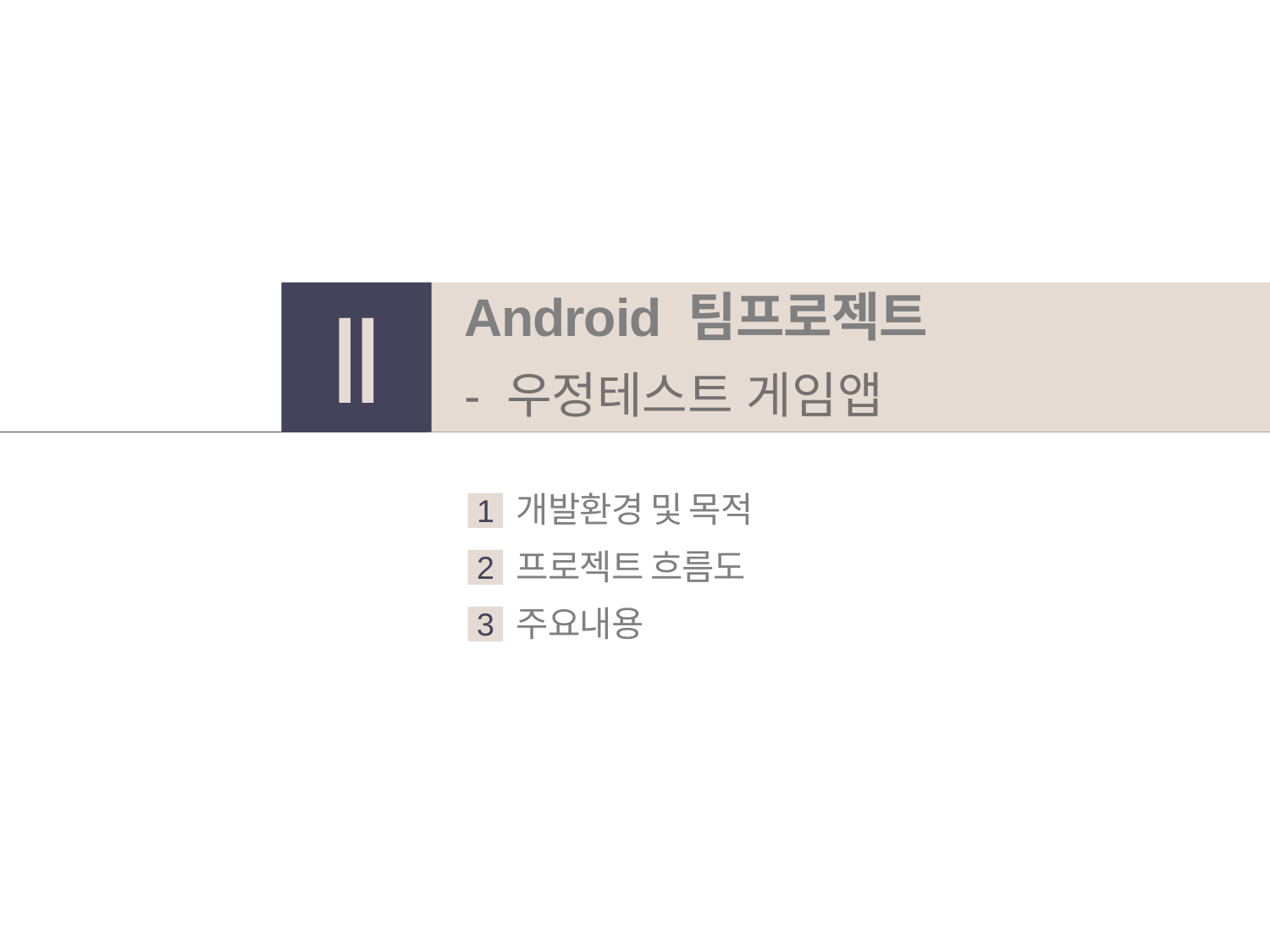

Android 팀프로젝트
- 우정테스트 게임앱
Ⅱ
개발환경 및 목적
1
프로젝트 흐름도
2
주요내용
3